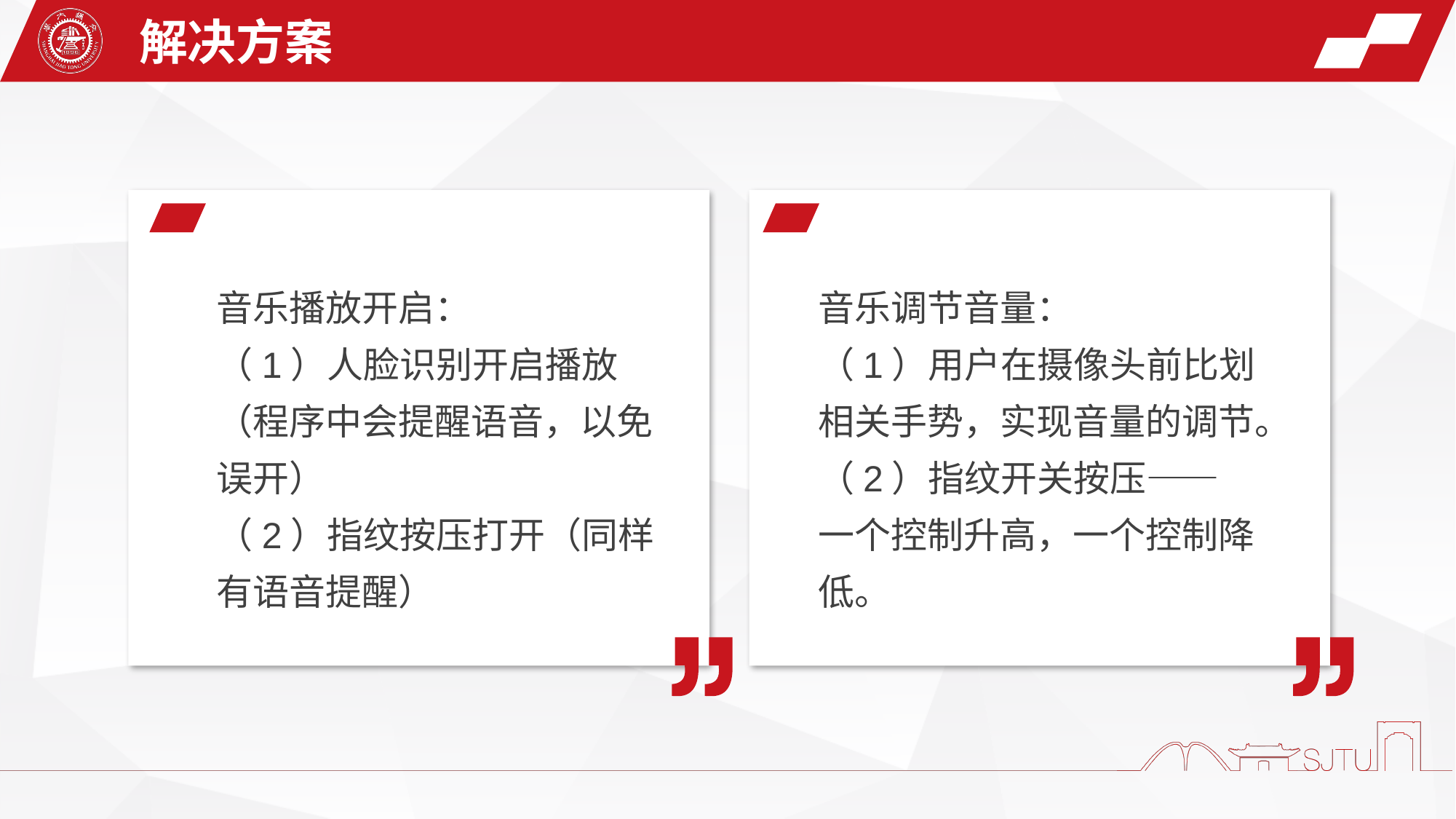

解决方案

音乐播放开启：
（1）人脸识别开启播放（程序中会提醒语音，以免误开）
（2）指纹按压打开（同样有语音提醒）
音乐调节音量：
（1）用户在摄像头前比划相关手势，实现音量的调节。
（2）指纹开关按压—— 一个控制升高，一个控制降低。